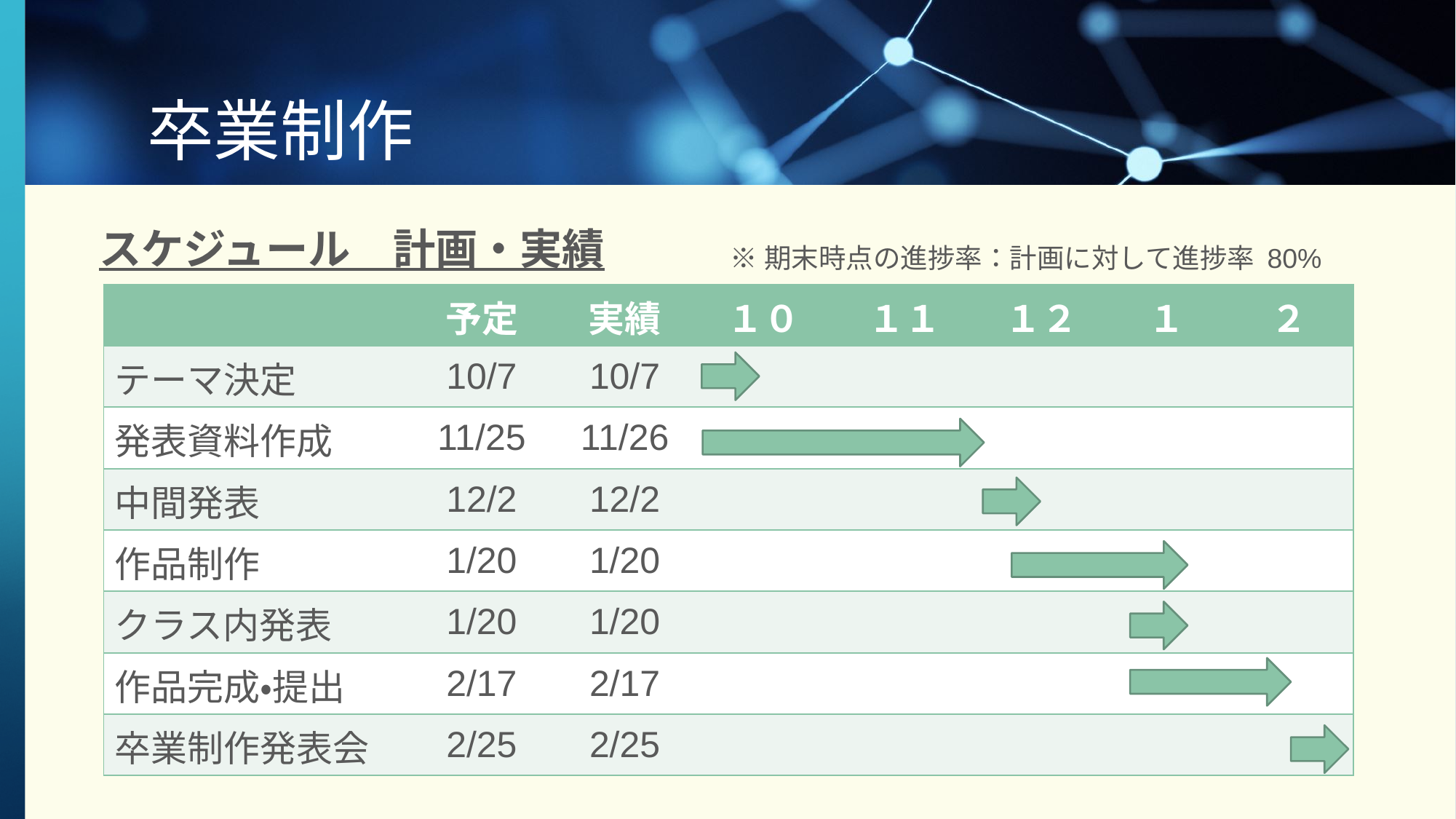

# 卒業制作
スケジュール　計画・実績

※期末時点の進捗率：計画に対して進捗率 80%
|  | 予定 | 実績 | １０ | １１ | １２ | １ | ２ |
| --- | --- | --- | --- | --- | --- | --- | --- |
| テーマ決定 | 10/7 | 10/7 |  |  |  |  |  |
| 発表資料作成 | 11/25 | 11/26 |  |  |  |  |  |
| 中間発表 | 12/2 | 12/2 |  |  |  |  |  |
| 作品制作 | 1/20 | 1/20 |  |  |  |  |  |
| クラス内発表 | 1/20 | 1/20 |  |  |  |  |  |
| 作品完成・提出 | 2/17 | 2/17 |  |  |  |  |  |
| 卒業制作発表会 | 2/25 | 2/25 |  |  |  |  |  |